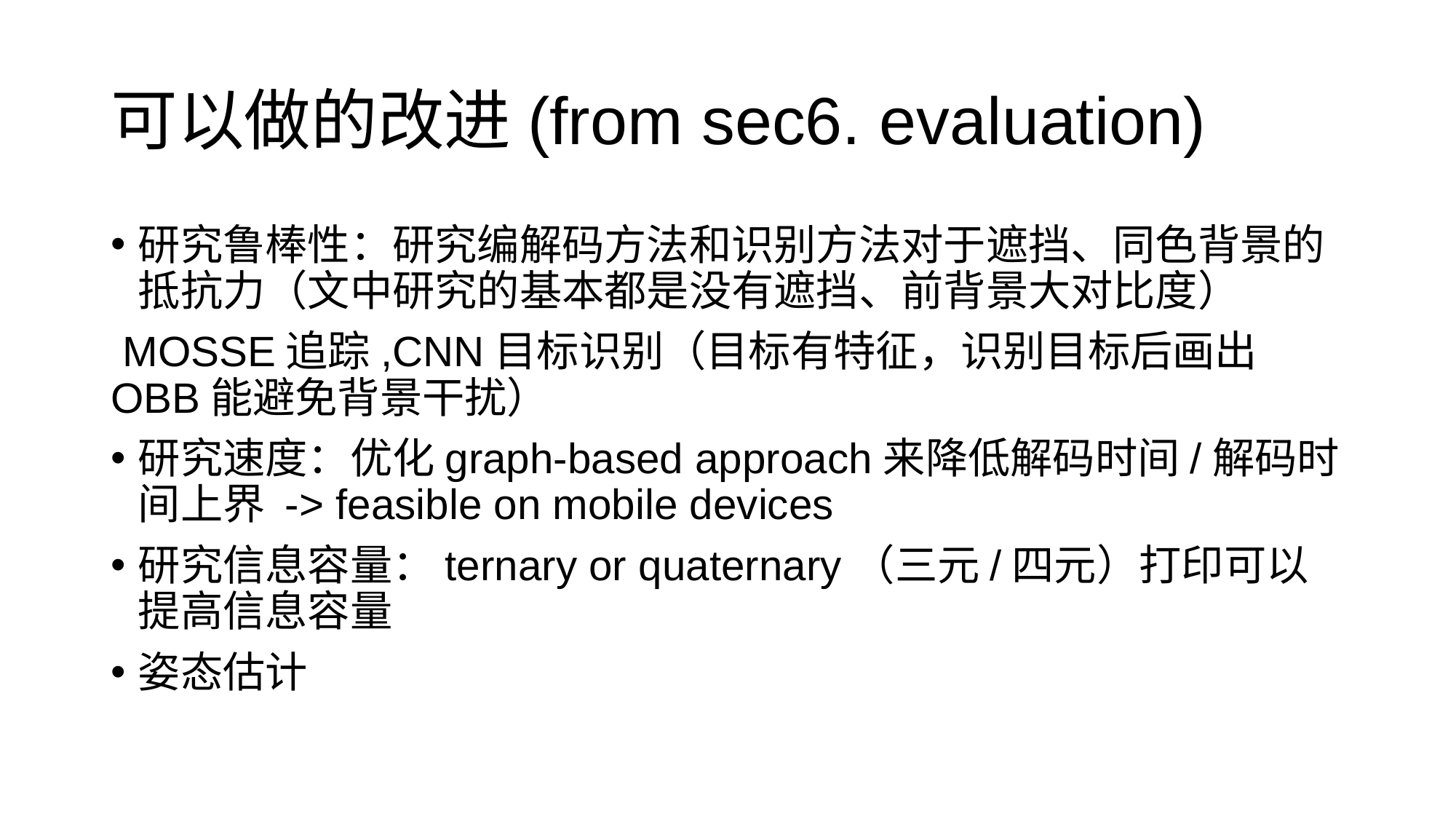

# 可以做的改进(from sec6. evaluation)
研究鲁棒性：研究编解码方法和识别方法对于遮挡、同色背景的抵抗力（文中研究的基本都是没有遮挡、前背景大对比度）
 MOSSE追踪,CNN目标识别（目标有特征，识别目标后画出OBB能避免背景干扰）
研究速度：优化graph-based approach来降低解码时间/解码时间上界 -> feasible on mobile devices
研究信息容量：ternary or quaternary（三元/四元）打印可以提高信息容量
姿态估计